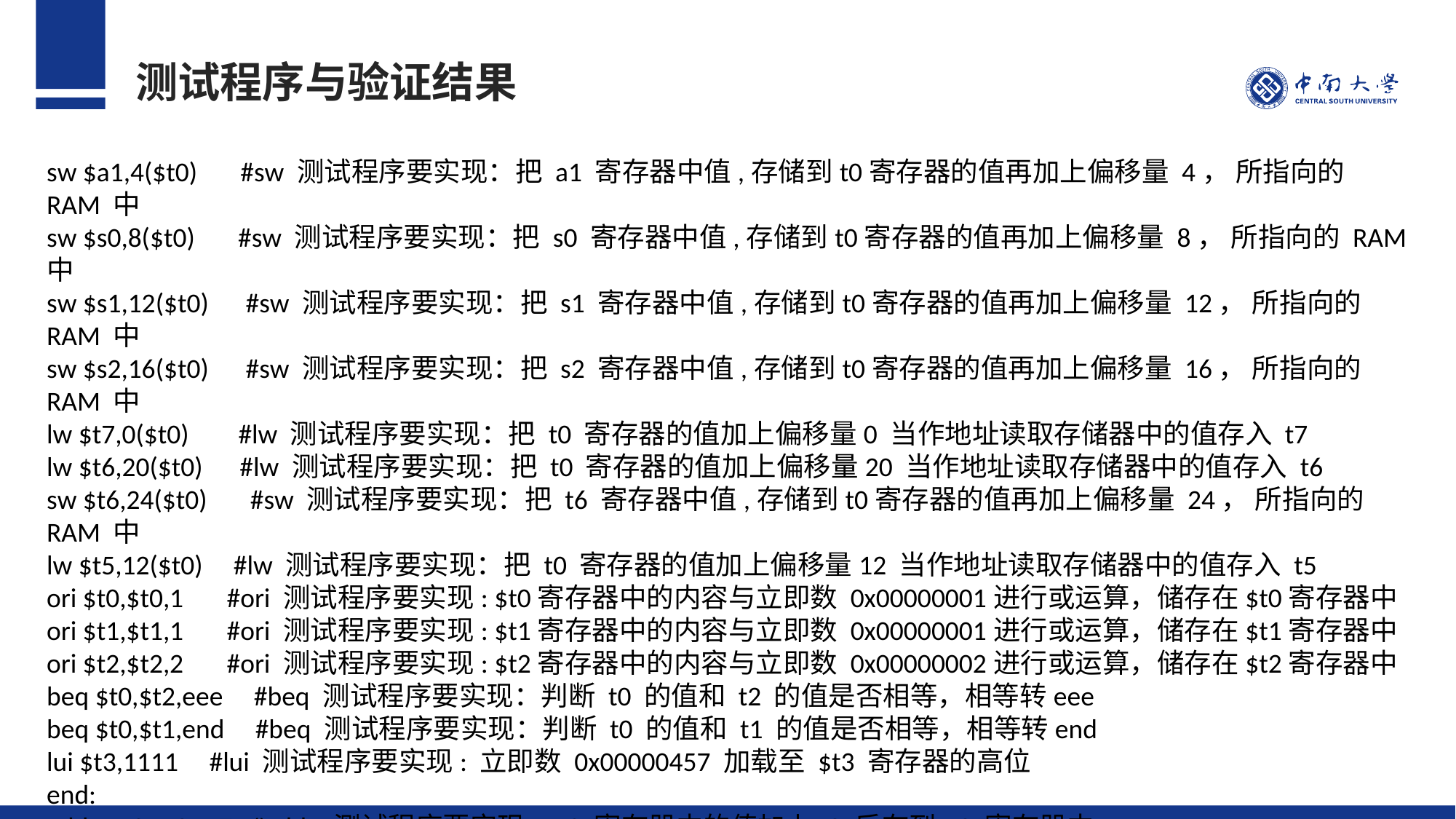

测试程序与验证结果

sw $a1,4($t0)       #sw 测试程序要实现：把 a1 寄存器中值,存储到t0寄存器的值再加上偏移量 4， 所指向的 RAM 中
sw $s0,8($t0)       #sw 测试程序要实现：把 s0 寄存器中值,存储到t0寄存器的值再加上偏移量 8， 所指向的 RAM 中
sw $s1,12($t0)      #sw 测试程序要实现：把 s1 寄存器中值,存储到t0寄存器的值再加上偏移量 12， 所指向的 RAM 中
sw $s2,16($t0)      #sw 测试程序要实现：把 s2 寄存器中值,存储到t0寄存器的值再加上偏移量 16， 所指向的 RAM 中
lw $t7,0($t0)        #lw 测试程序要实现：把 t0 寄存器的值加上偏移量0 当作地址读取存储器中的值存入 t7
lw $t6,20($t0)      #lw 测试程序要实现：把 t0 寄存器的值加上偏移量20 当作地址读取存储器中的值存入 t6
sw $t6,24($t0)       #sw 测试程序要实现：把 t6 寄存器中值,存储到t0寄存器的值再加上偏移量 24， 所指向的 RAM 中
lw $t5,12($t0)     #lw 测试程序要实现：把 t0 寄存器的值加上偏移量12 当作地址读取存储器中的值存入 t5
ori $t0,$t0,1       #ori 测试程序要实现: $t0寄存器中的内容与立即数 0x00000001进行或运算，储存在$t0寄存器中
ori $t1,$t1,1       #ori 测试程序要实现: $t1寄存器中的内容与立即数 0x00000001进行或运算，储存在$t1寄存器中
ori $t2,$t2,2       #ori 测试程序要实现: $t2寄存器中的内容与立即数 0x00000002进行或运算，储存在$t2寄存器中
beq $t0,$t2,eee     #beq 测试程序要实现：判断 t0 的值和 t2 的值是否相等，相等转eee
beq $t0,$t1,end     #beq 测试程序要实现：判断 t0 的值和 t1 的值是否相等，相等转end
lui $t3,1111     #lui 测试程序要实现: 立即数 0x00000457 加载至 $t3 寄存器的高位
end:
addu $t0,$t0,$t7   #addu 测试程序要实现：t0 寄存器中的值加上t0 后存到 t0 寄存器中